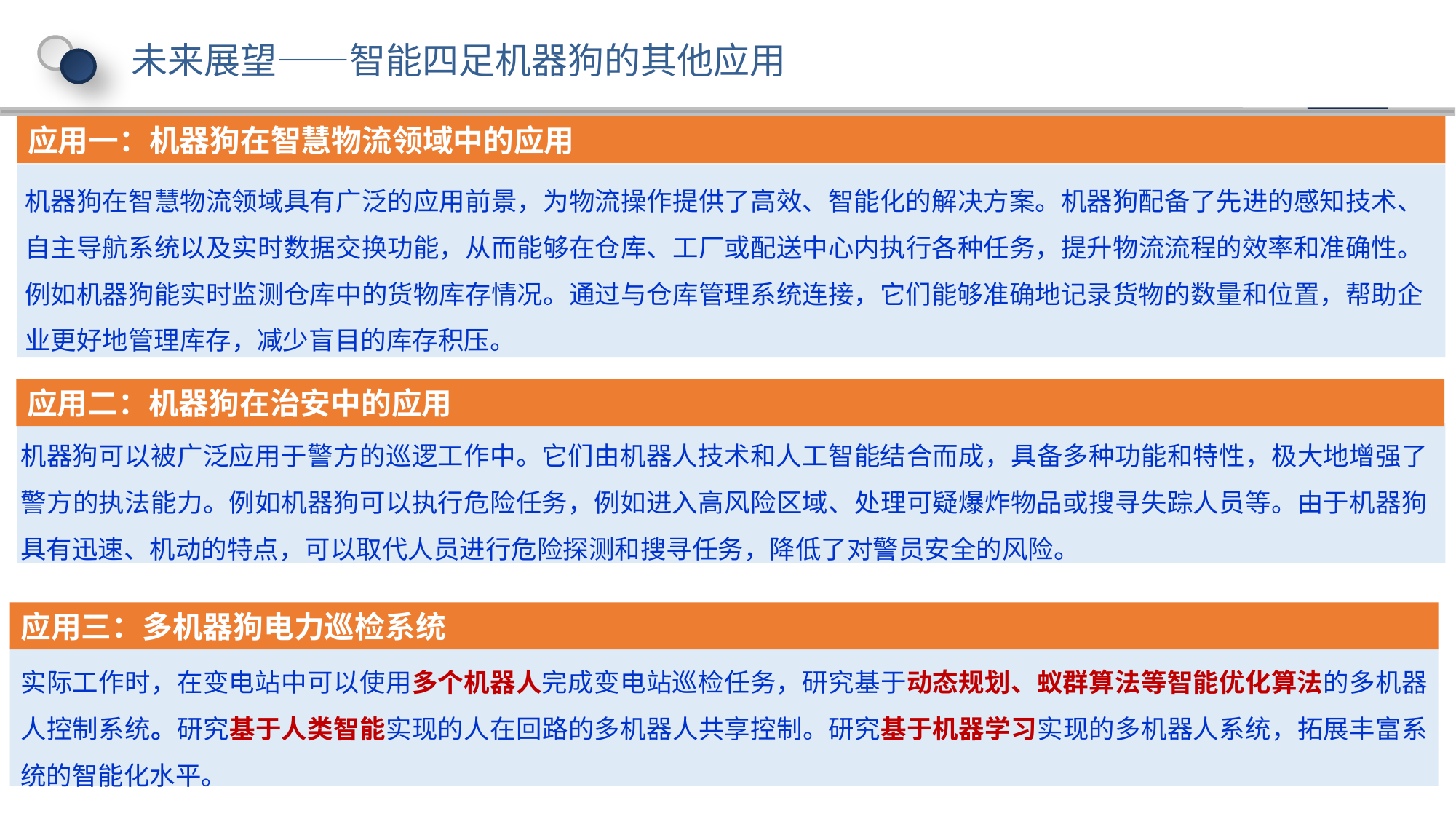

未来展望——智能四足机器狗的其他应用
应用一：机器狗在智慧物流领域中的应用

机器狗在智慧物流领域具有广泛的应用前景，为物流操作提供了高效、智能化的解决方案。机器狗配备了先进的感知技术、自主导航系统以及实时数据交换功能，从而能够在仓库、工厂或配送中心内执行各种任务，提升物流流程的效率和准确性。例如机器狗能实时监测仓库中的货物库存情况。通过与仓库管理系统连接，它们能够准确地记录货物的数量和位置，帮助企业更好地管理库存，减少盲目的库存积压。

应用二：机器狗在治安中的应用
机器狗可以被广泛应用于警方的巡逻工作中。它们由机器人技术和人工智能结合而成，具备多种功能和特性，极大地增强了警方的执法能力。例如机器狗可以执行危险任务，例如进入高风险区域、处理可疑爆炸物品或搜寻失踪人员等。由于机器狗具有迅速、机动的特点，可以取代人员进行危险探测和搜寻任务，降低了对警员安全的风险。

应用三：多机器狗电力巡检系统
实际工作时，在变电站中可以使用多个机器人完成变电站巡检任务，研究基于动态规划、蚁群算法等智能优化算法的多机器人控制系统。研究基于人类智能实现的人在回路的多机器人共享控制。研究基于机器学习实现的多机器人系统，拓展丰富系统的智能化水平。